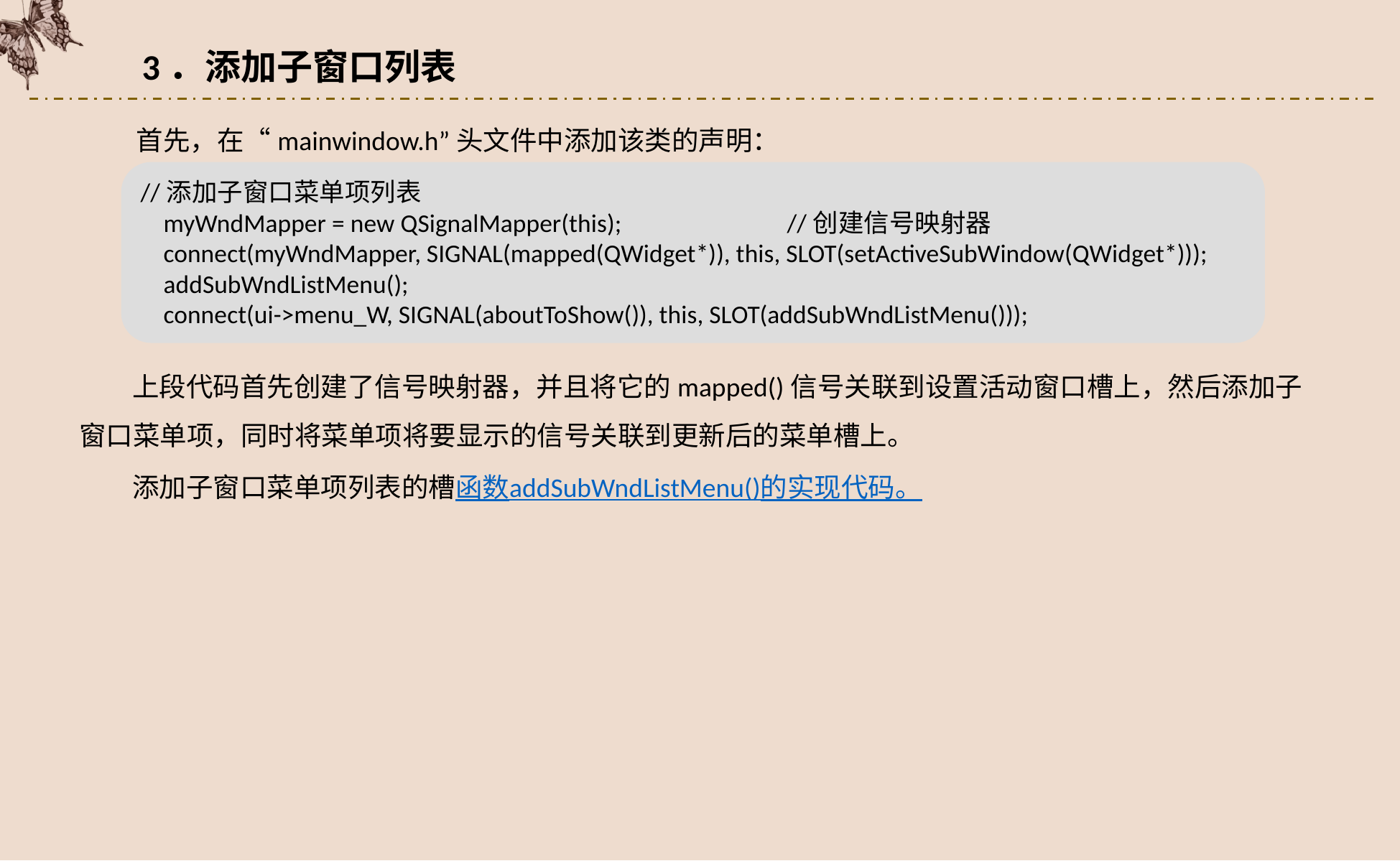

3．添加子窗口列表
首先，在“mainwindow.h”头文件中添加该类的声明：
//添加子窗口菜单项列表
    myWndMapper = new QSignalMapper(this);		//创建信号映射器
    connect(myWndMapper, SIGNAL(mapped(QWidget*)), this, SLOT(setActiveSubWindow(QWidget*)));
    addSubWndListMenu();
    connect(ui->menu_W, SIGNAL(aboutToShow()), this, SLOT(addSubWndListMenu()));
上段代码首先创建了信号映射器，并且将它的mapped()信号关联到设置活动窗口槽上，然后添加子窗口菜单项，同时将菜单项将要显示的信号关联到更新后的菜单槽上。
添加子窗口菜单项列表的槽函数addSubWndListMenu()的实现代码。